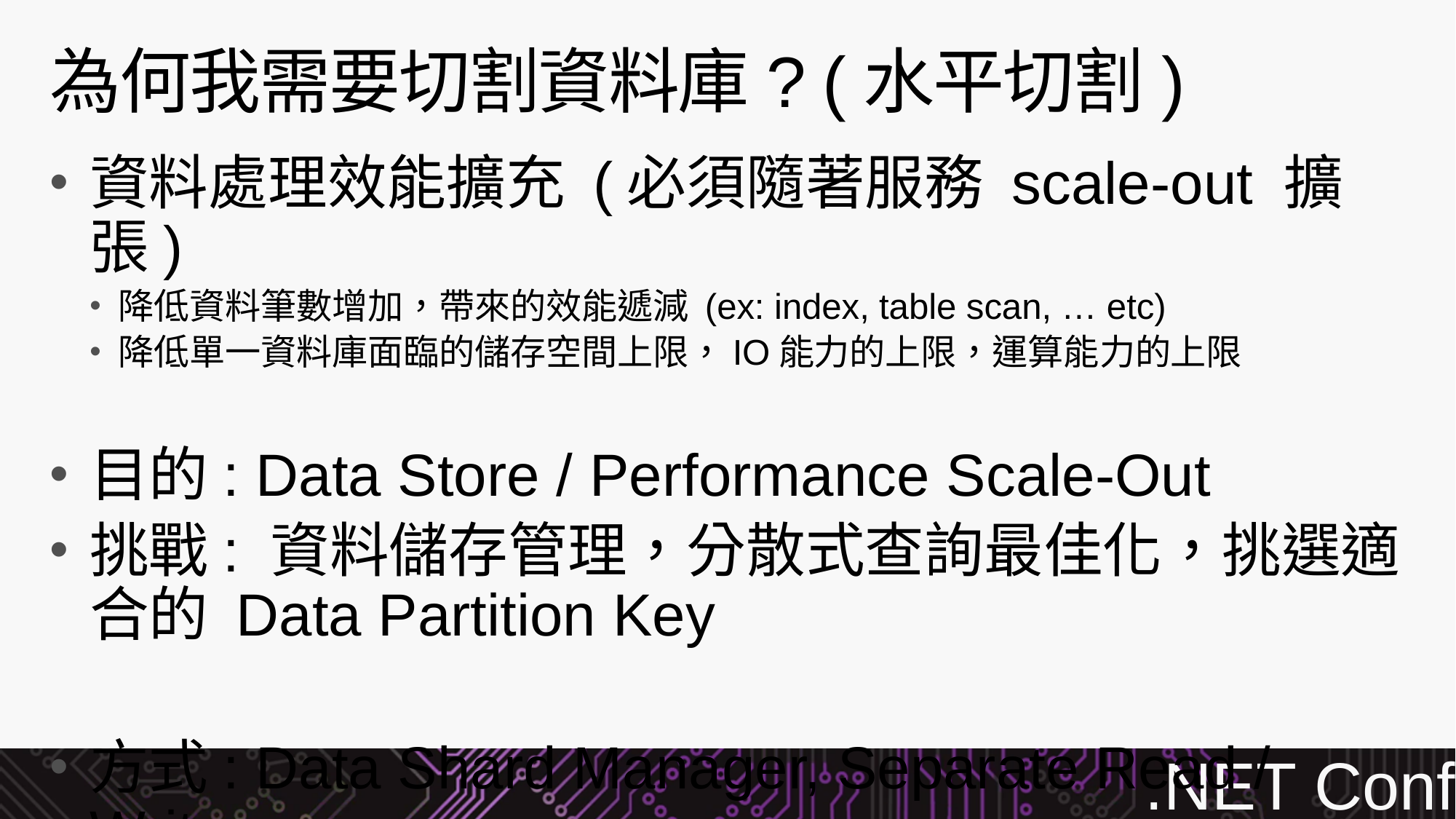

# 為何我需要切割資料庫? (水平切割)
資料處理效能擴充 (必須隨著服務 scale-out 擴張)
降低資料筆數增加，帶來的效能遞減 (ex: index, table scan, … etc)
降低單一資料庫面臨的儲存空間上限，IO能力的上限，運算能力的上限

目的: Data Store / Performance Scale-Out
挑戰: 資料儲存管理，分散式查詢最佳化，挑選適合的 Data Partition Key

方式: Data Shard Manager, Separate Read / Write